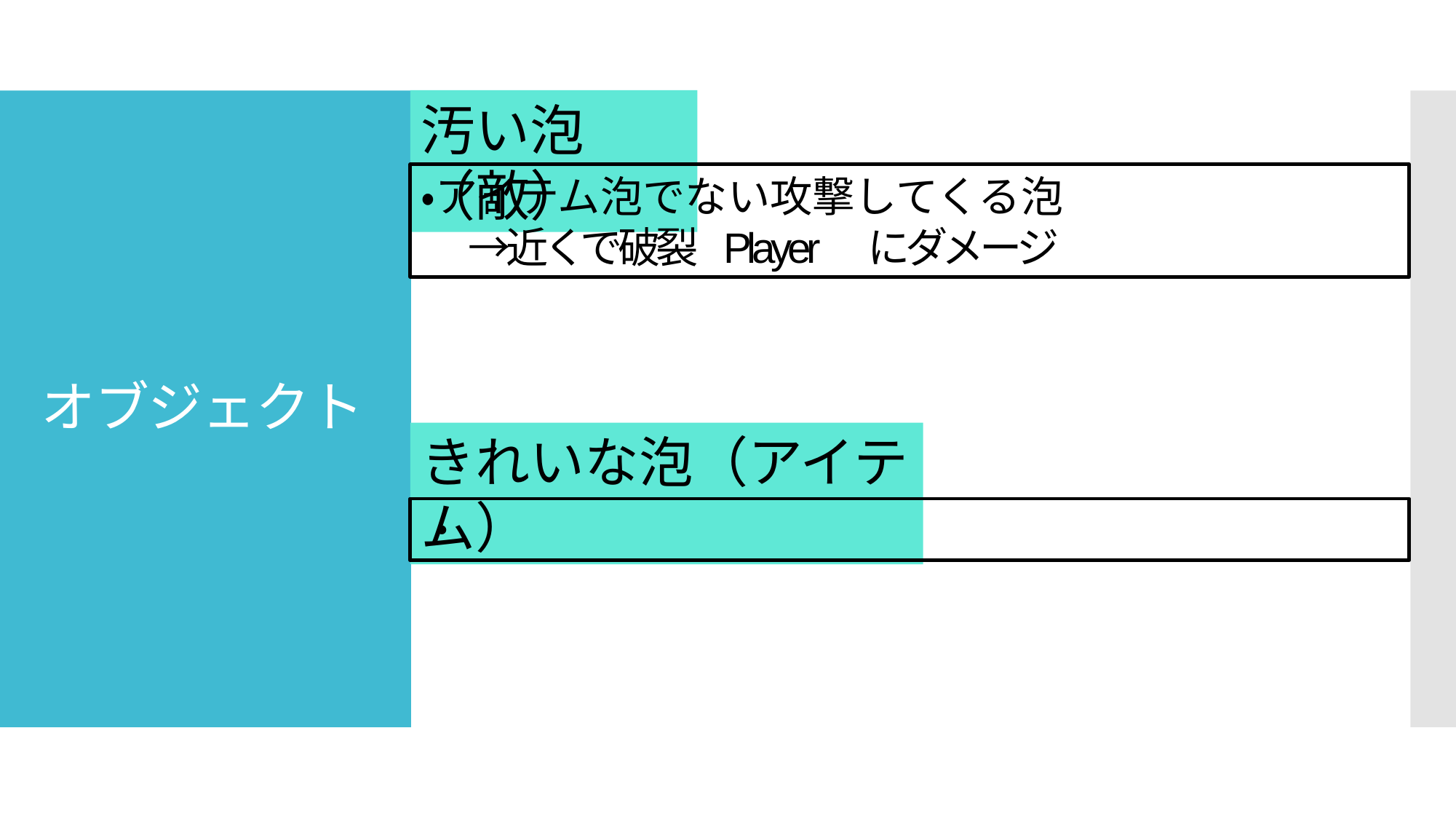

汚い泡（敵）
# オブジェクト
・アイテム泡でない攻撃してくる泡
　 →近くで破裂   Player     にダメージ
きれいな泡（アイテム）
・